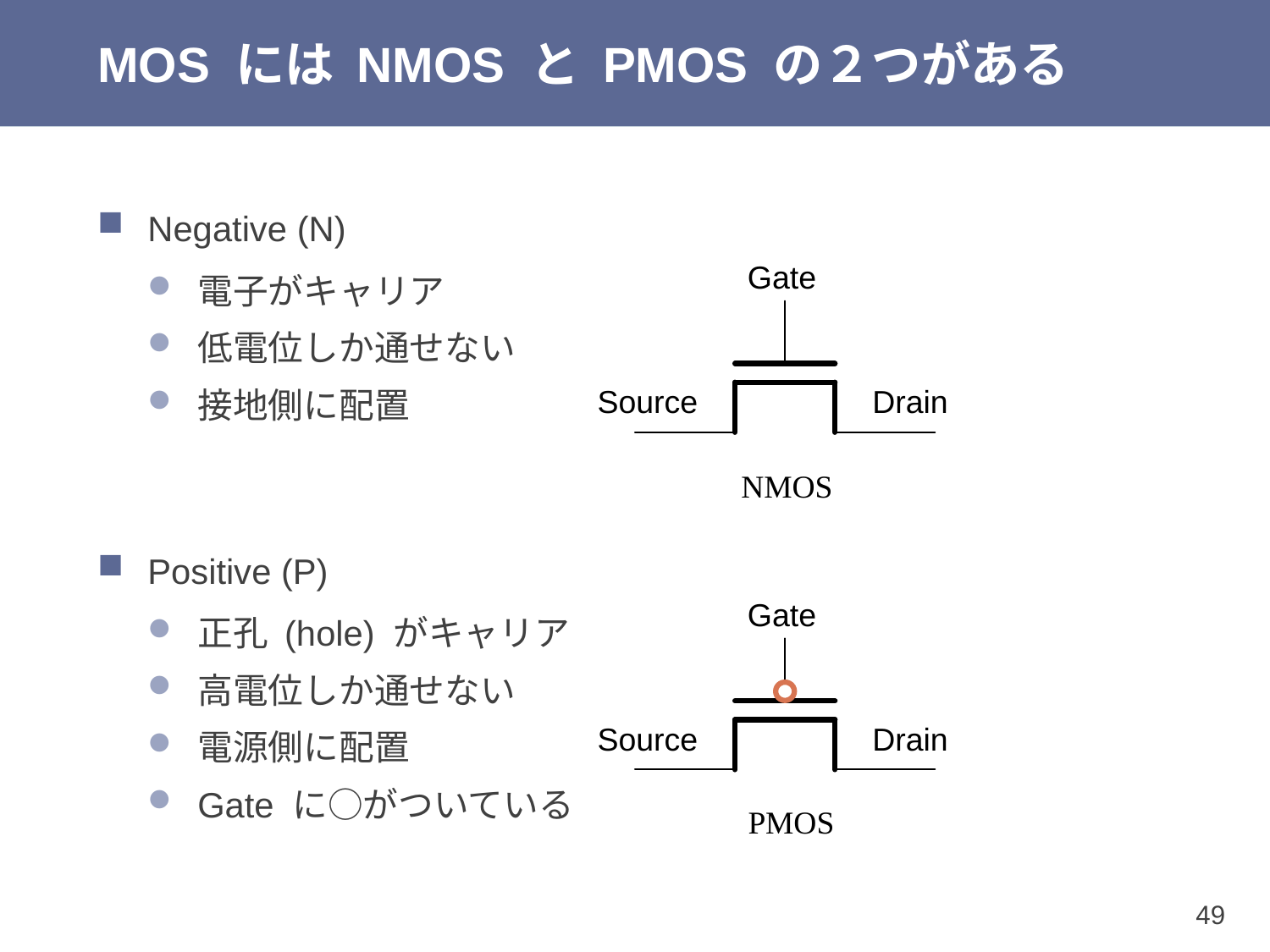

# MOS には NMOS と PMOS の２つがある
Negative (N)
電子がキャリア
低電位しか通せない
接地側に配置

Positive (P)
正孔 (hole) がキャリア
高電位しか通せない
電源側に配置
Gate に○がついている
Gate
NMOS
Source
Drain
Gate

PMOS
Source
Drain